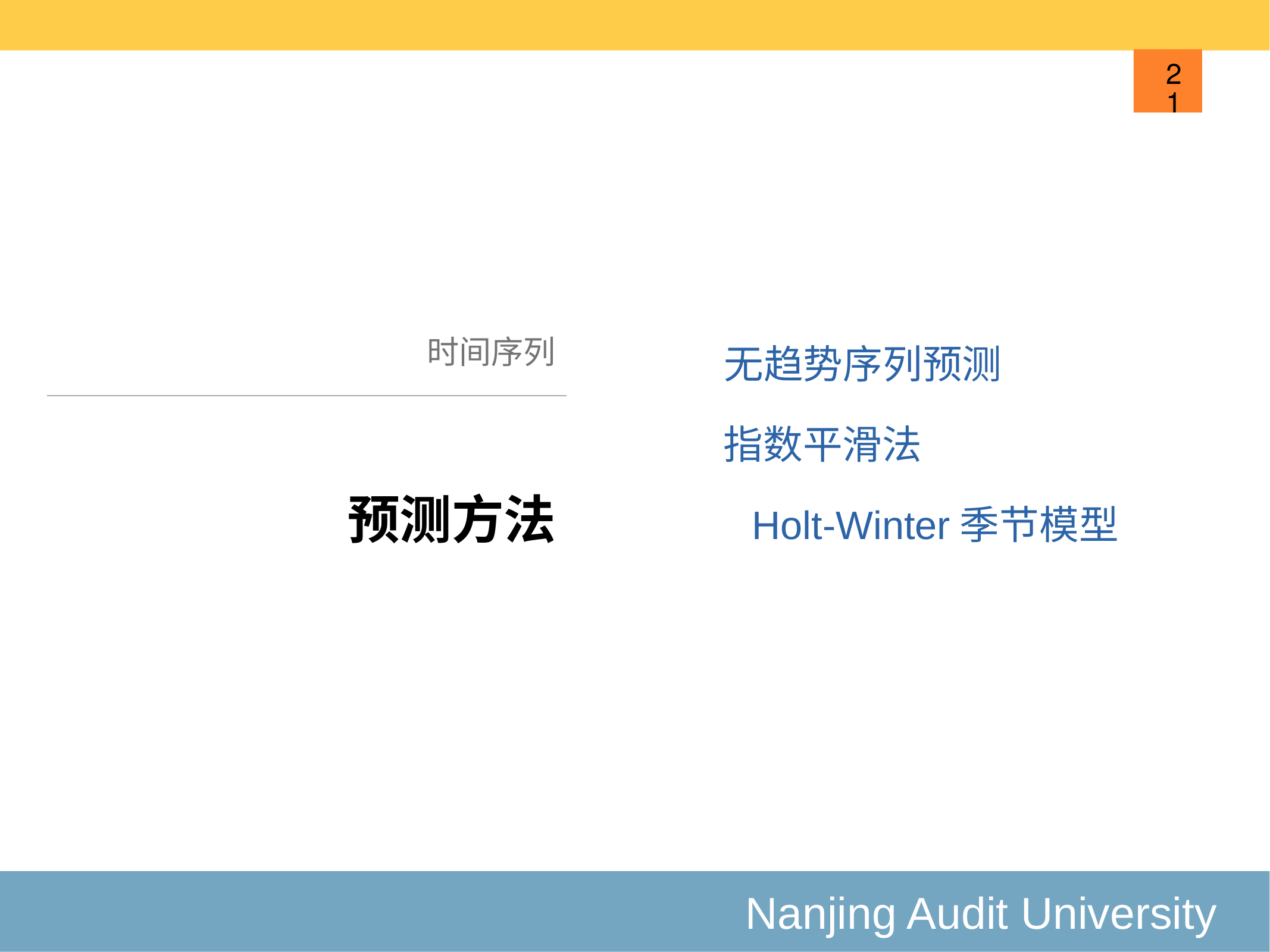

21
时间序列
无趋势序列预测
指数平滑法
# 预测方法
Holt-Winter季节模型